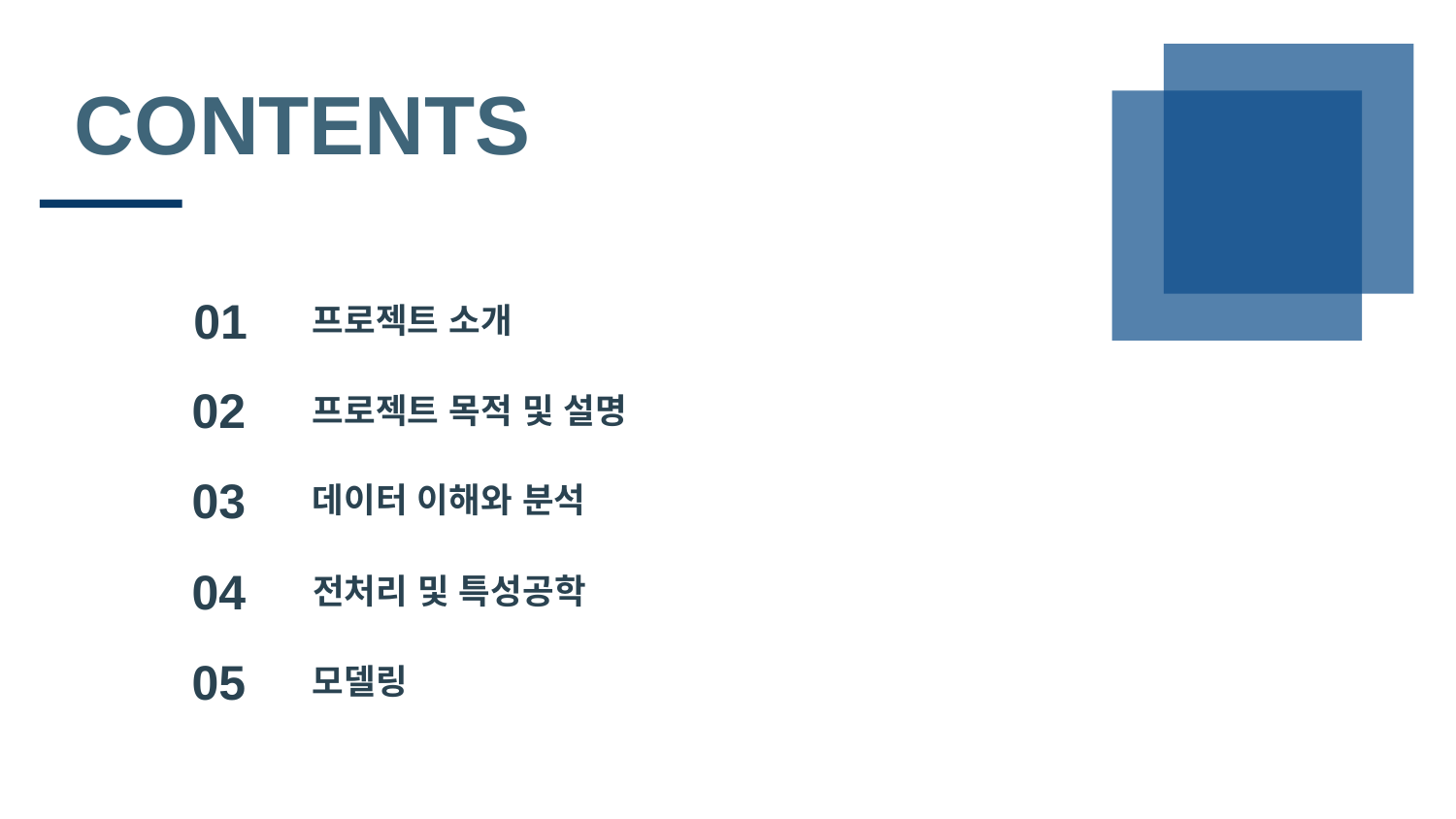

CONTENTS

프로젝트 소개
01
02
프로젝트 목적 및 설명
데이터 이해와 분석
03
04
전처리 및 특성공학
모델링
05